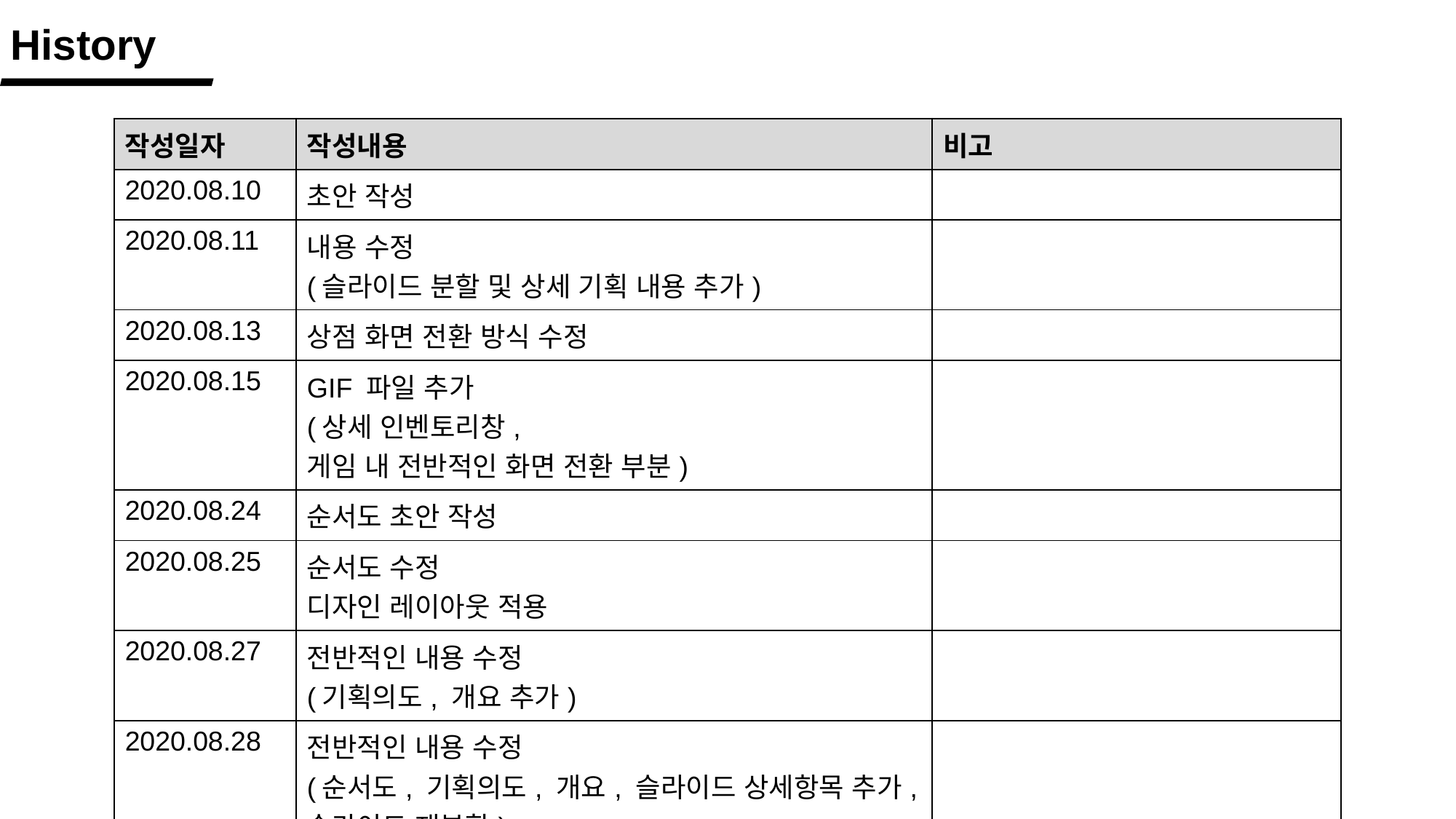

History

| 작성일자 | 작성내용 | 비고 |
| --- | --- | --- |
| 2020.08.10 | 초안 작성 |  |
| 2020.08.11 | 내용 수정 (슬라이드 분할 및 상세 기획 내용 추가) |  |
| 2020.08.13 | 상점 화면 전환 방식 수정 |  |
| 2020.08.15 | GIF 파일 추가 (상세 인벤토리창, 게임 내 전반적인 화면 전환 부분) |  |
| 2020.08.24 | 순서도 초안 작성 |  |
| 2020.08.25 | 순서도 수정 디자인 레이아웃 적용 |  |
| 2020.08.27 | 전반적인 내용 수정 (기획의도, 개요 추가) |  |
| 2020.08.28 | 전반적인 내용 수정 (순서도, 기획의도, 개요, 슬라이드 상세항목 추가, 슬라이드 재분할) |  |